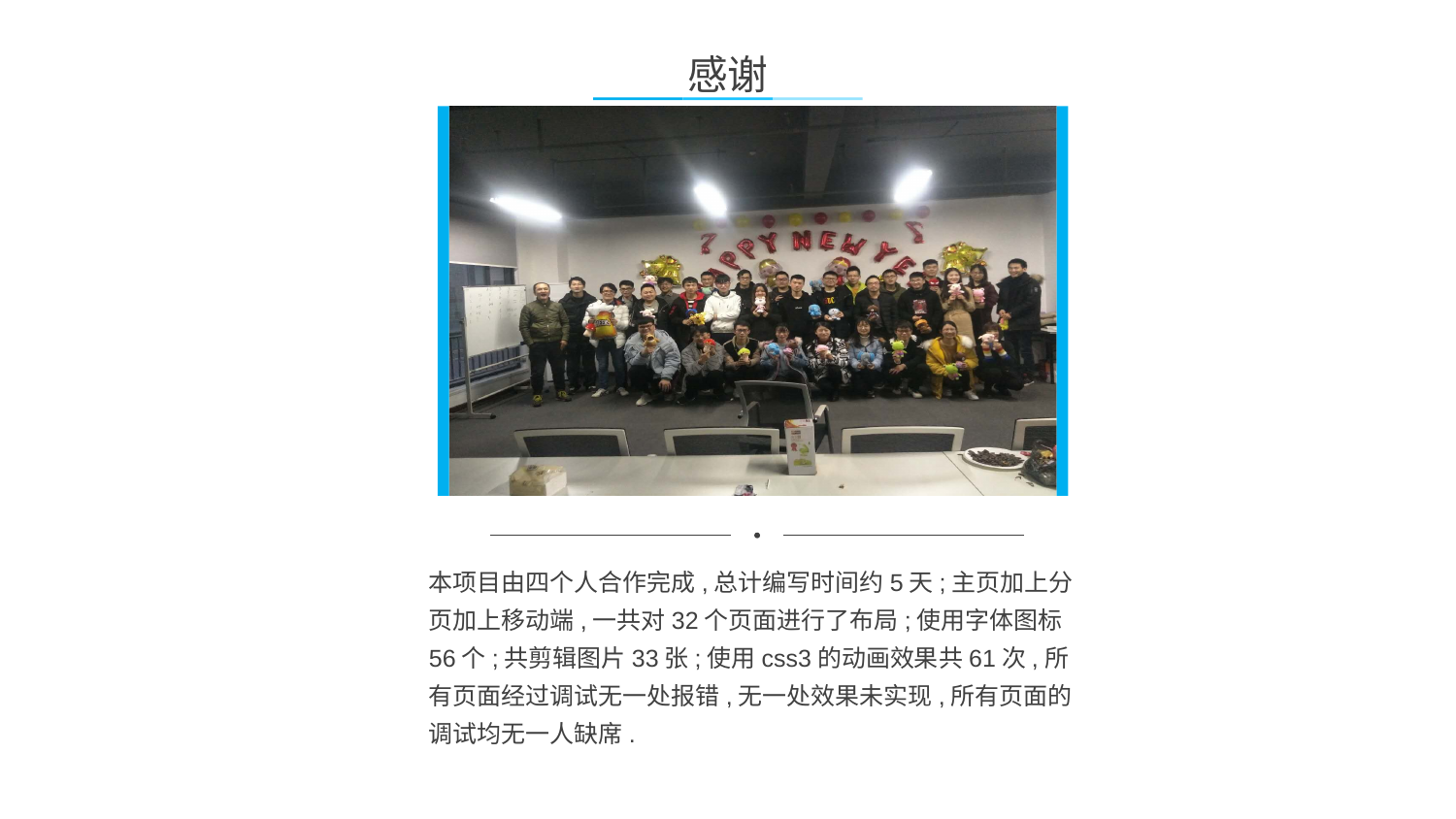

感谢

本项目由四个人合作完成,总计编写时间约5天;主页加上分页加上移动端,一共对32个页面进行了布局;使用字体图标56个;共剪辑图片33张;使用css3的动画效果共61次,所有页面经过调试无一处报错,无一处效果未实现,所有页面的调试均无一人缺席.